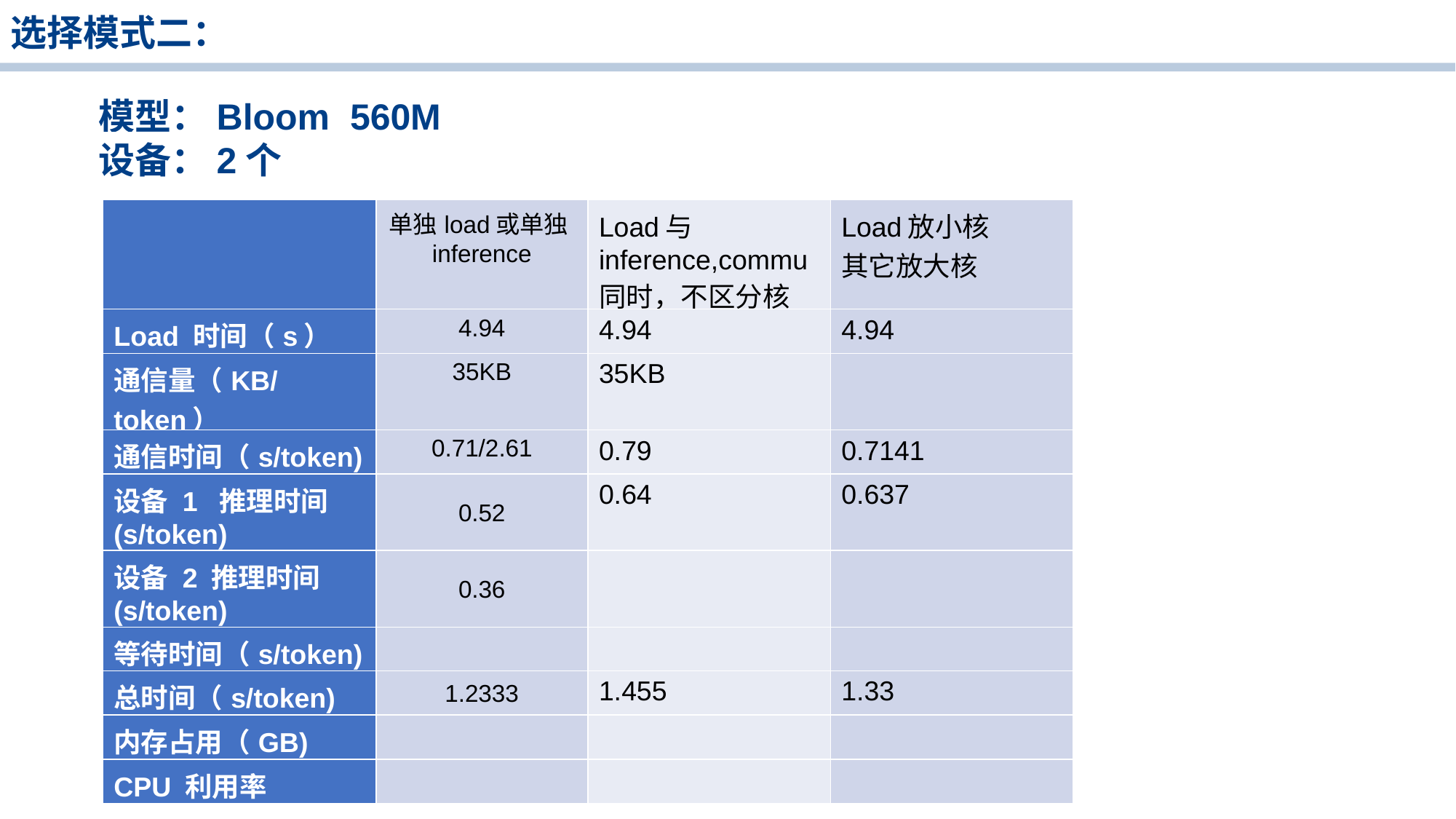

选择模式二：

 模型：Bloom  560M
 设备：2个

|  | 单独load或单独inference | Load与inference,commu同时，不区分核 | Load放小核 其它放大核 |
| --- | --- | --- | --- |
| Load 时间（s） | 4.94 | 4.94 | 4.94 |
| 通信量（KB/token） | 35KB | 35KB |  |
| 通信时间（s/token) | 0.71/2.61 | 0.79 | 0.7141 |
| 设备 1 推理时间(s/token) | 0.52 | 0.64 | 0.637 |
| 设备 2 推理时间(s/token) | 0.36 |  |  |
| 等待时间（s/token) |  |  |  |
| 总时间（s/token) | 1.2333 | 1.455 | 1.33 |
| 内存占用（GB) |  |  |  |
| CPU 利用率 |  |  |  |